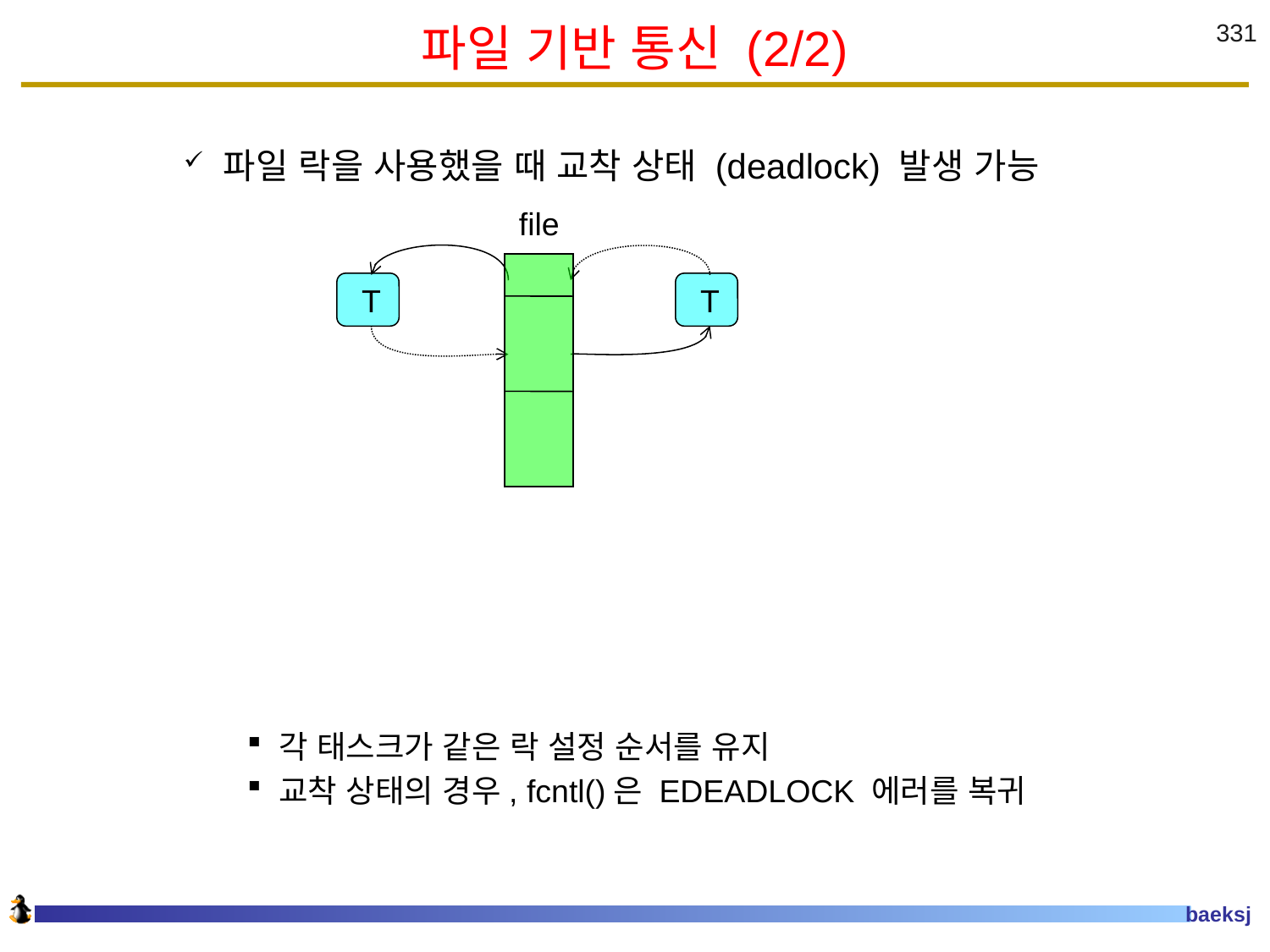

# 파일 기반 통신 (2/2)
331
파일 락을 사용했을 때 교착 상태 (deadlock) 발생 가능

각 태스크가 같은 락 설정 순서를 유지
교착 상태의 경우, fcntl()은 EDEADLOCK 에러를 복귀

file

T
T